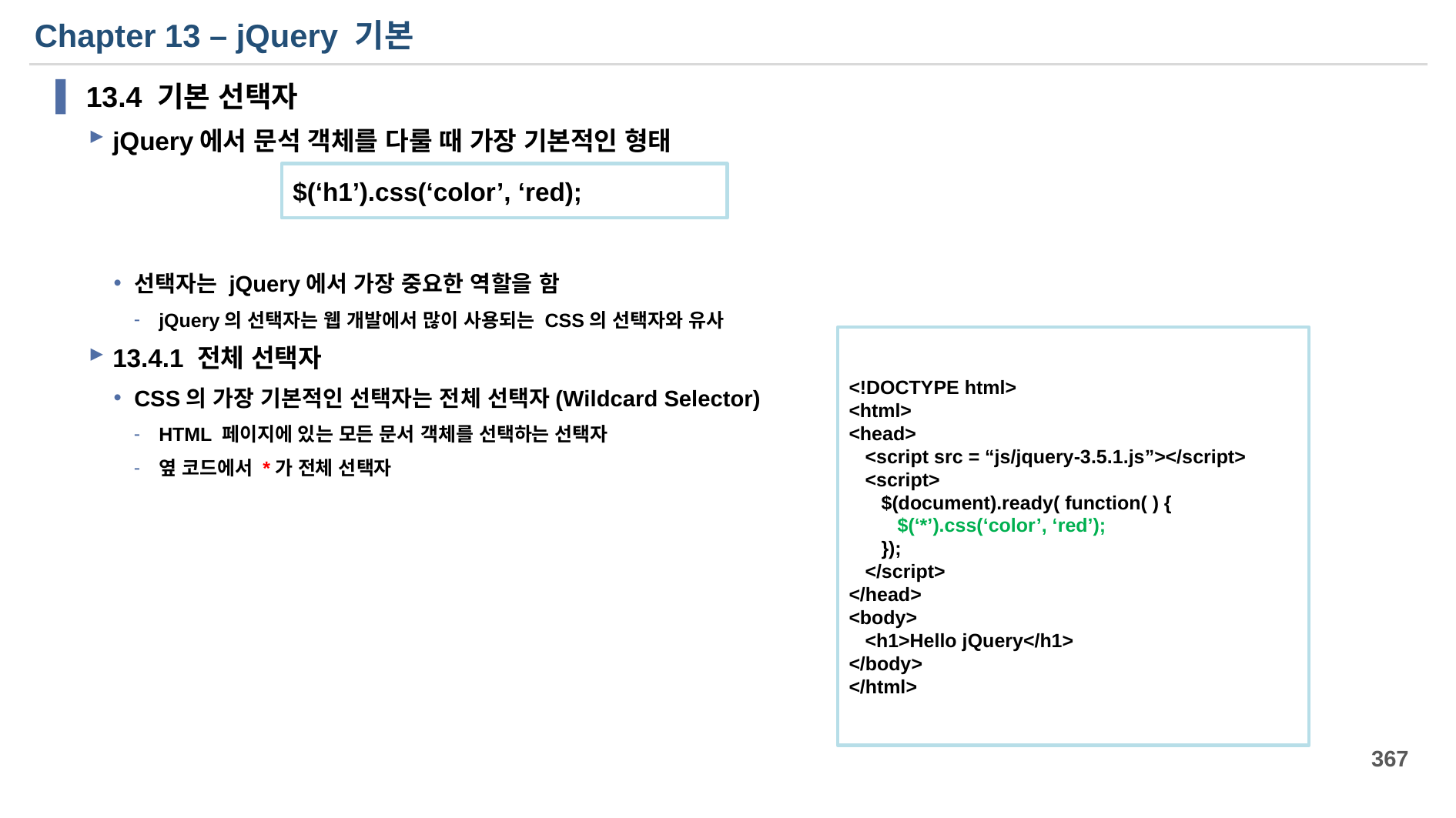

# Chapter 13 – jQuery 기본
13.4 기본 선택자
jQuery에서 문석 객체를 다룰 때 가장 기본적인 형태

선택자는 jQuery에서 가장 중요한 역할을 함
jQuery의 선택자는 웹 개발에서 많이 사용되는 CSS의 선택자와 유사
13.4.1 전체 선택자
CSS의 가장 기본적인 선택자는 전체 선택자(Wildcard Selector)
HTML 페이지에 있는 모든 문서 객체를 선택하는 선택자
옆 코드에서 *가 전체 선택자

$(‘h1’).css(‘color’, ‘red);
<!DOCTYPE html>
<html>
<head>
   <script src = “js/jquery-3.5.1.js”></script>
   <script>
      $(document).ready( function( ) {
         $(‘*’).css(‘color’, ‘red’);
      });
   </script>
</head>
<body>
   <h1>Hello jQuery</h1>
</body>
</html>
367